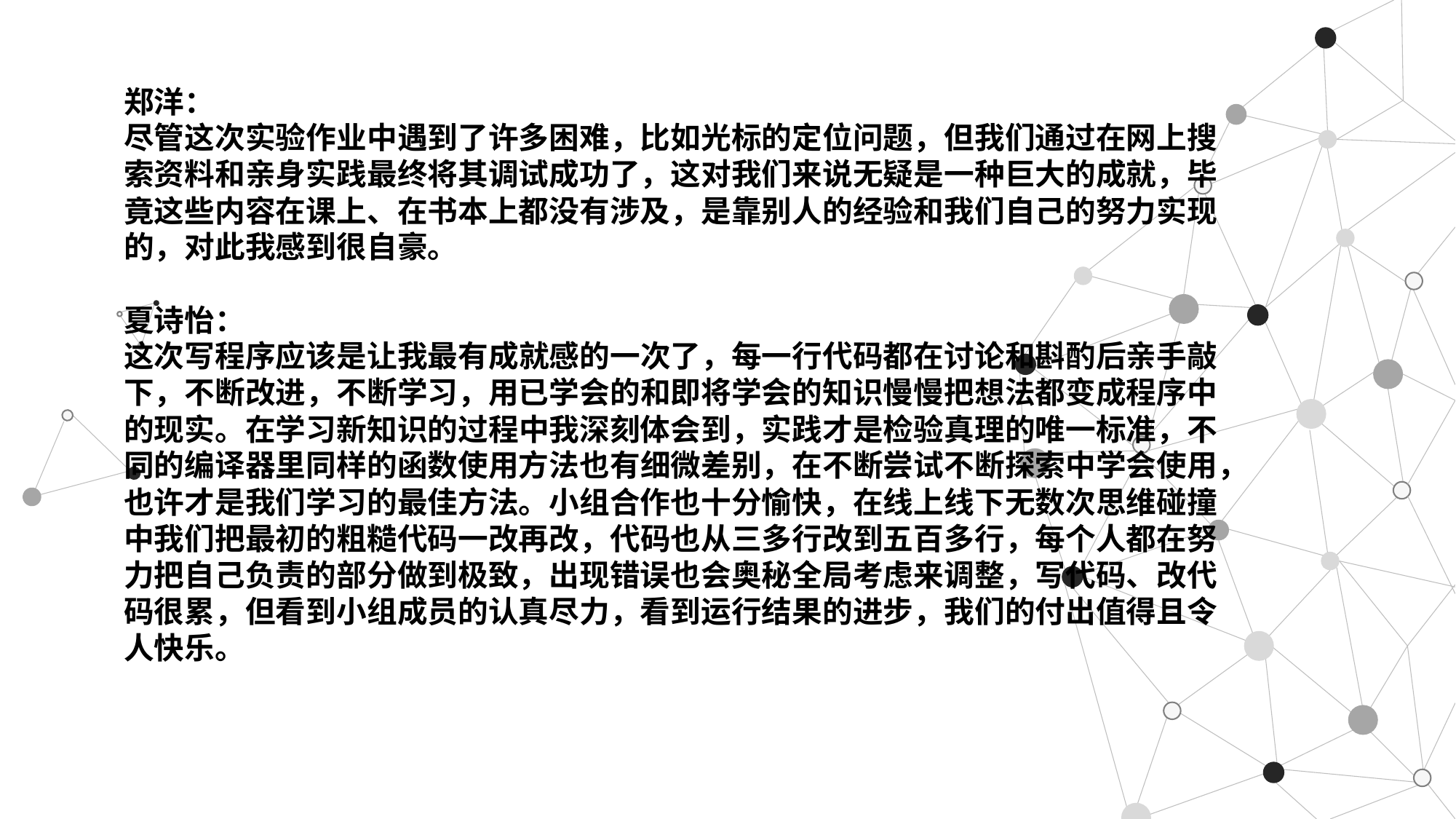

郑洋：
尽管这次实验作业中遇到了许多困难，比如光标的定位问题，但我们通过在网上搜索资料和亲身实践最终将其调试成功了，这对我们来说无疑是一种巨大的成就，毕竟这些内容在课上、在书本上都没有涉及，是靠别人的经验和我们自己的努力实现的，对此我感到很自豪。

夏诗怡：
这次写程序应该是让我最有成就感的一次了，每一行代码都在讨论和斟酌后亲手敲下，不断改进，不断学习，用已学会的和即将学会的知识慢慢把想法都变成程序中的现实。在学习新知识的过程中我深刻体会到，实践才是检验真理的唯一标准，不同的编译器里同样的函数使用方法也有细微差别，在不断尝试不断探索中学会使用，也许才是我们学习的最佳方法。小组合作也十分愉快，在线上线下无数次思维碰撞中我们把最初的粗糙代码一改再改，代码也从三多行改到五百多行，每个人都在努力把自己负责的部分做到极致，出现错误也会奥秘全局考虑来调整，写代码、改代码很累，但看到小组成员的认真尽力，看到运行结果的进步，我们的付出值得且令人快乐。